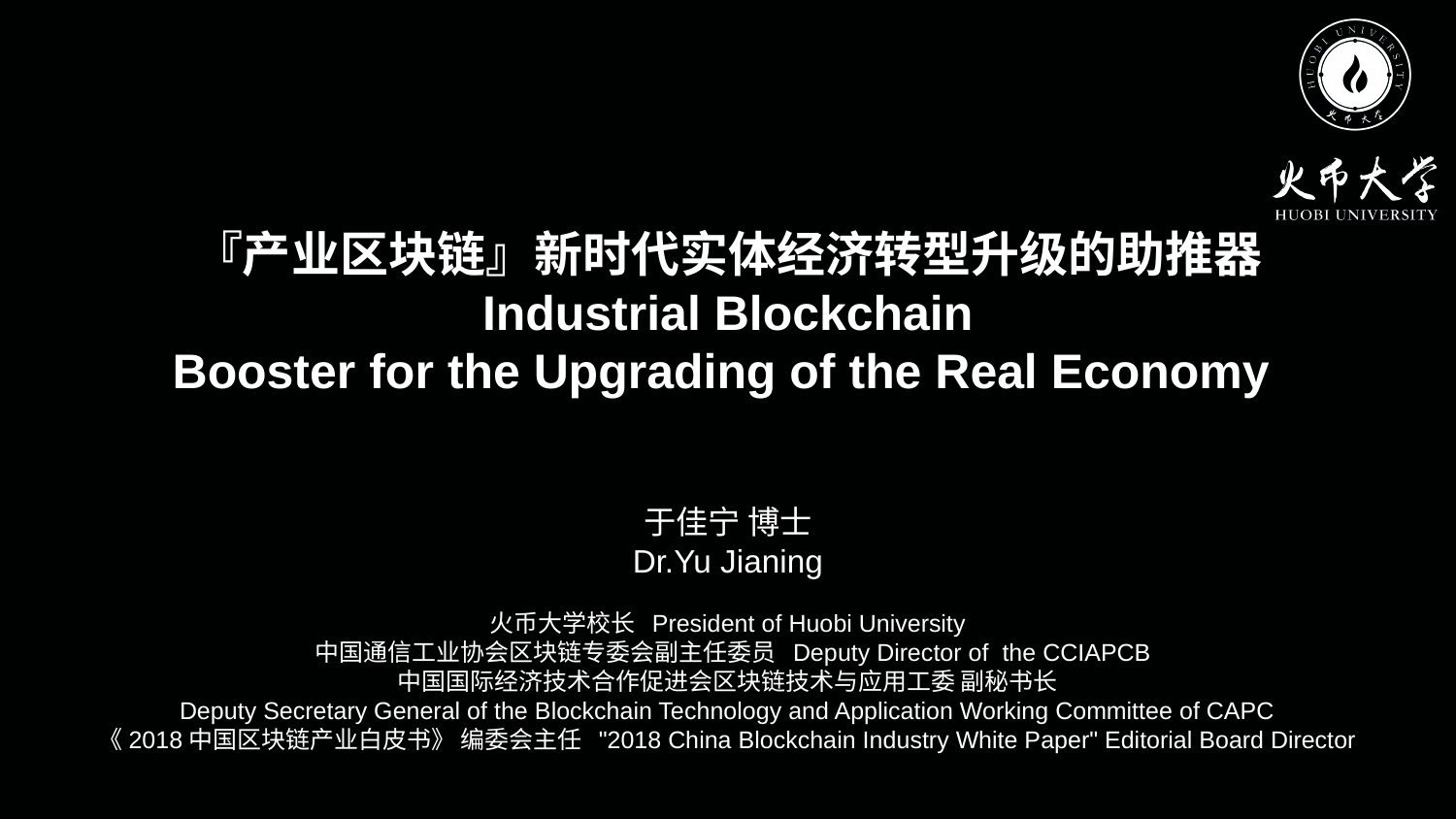

『产业区块链』新时代实体经济转型升级的助推器
Industrial Blockchain
Booster for the Upgrading of the Real Economy
于佳宁 博士
Dr.Yu Jianing

火币大学校长  President of Huobi University
 中国通信工业协会区块链专委会副主任委员  Deputy Director of  the CCIAPCB
中国国际经济技术合作促进会区块链技术与应用工委 副秘书长
Deputy Secretary General of the Blockchain Technology and Application Working Committee of CAPC
《2018中国区块链产业白皮书》 编委会主任  "2018 China Blockchain Industry White Paper" Editorial Board Director